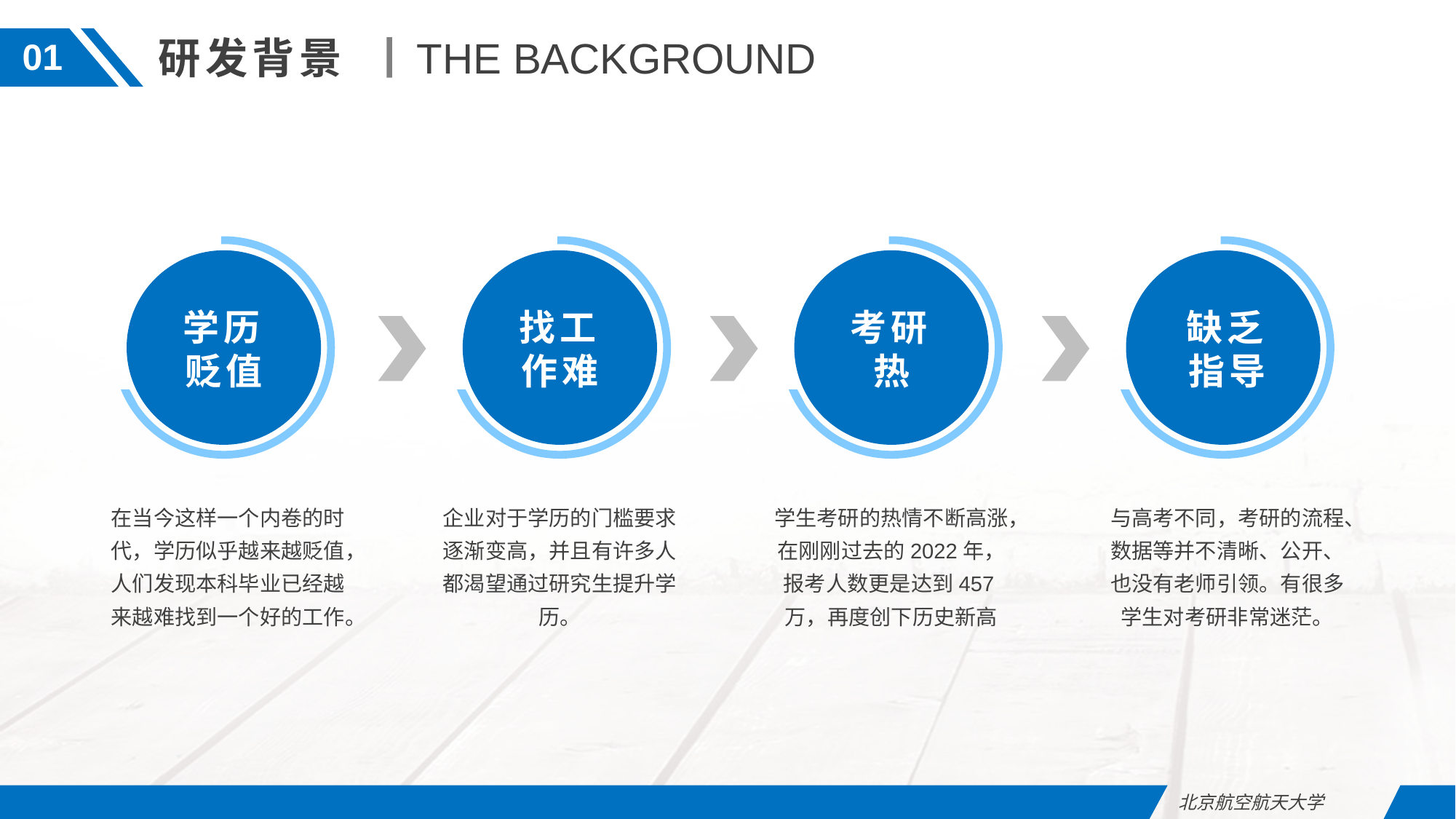

研发背景
THE BACKGROUND

01

学历贬值

找工作难

考研热

缺乏指导

在当今这样一个内卷的时代，学历似乎越来越贬值，人们发现本科毕业已经越来越难找到一个好的工作。
企业对于学历的门槛要求逐渐变高，并且有许多人都渴望通过研究生提升学历。
学生考研的热情不断高涨，在刚刚过去的2022年，报考人数更是达到457万，再度创下历史新高
与高考不同，考研的流程、数据等并不清晰、公开、也没有老师引领。有很多学生对考研非常迷茫。

北京航空航天大学